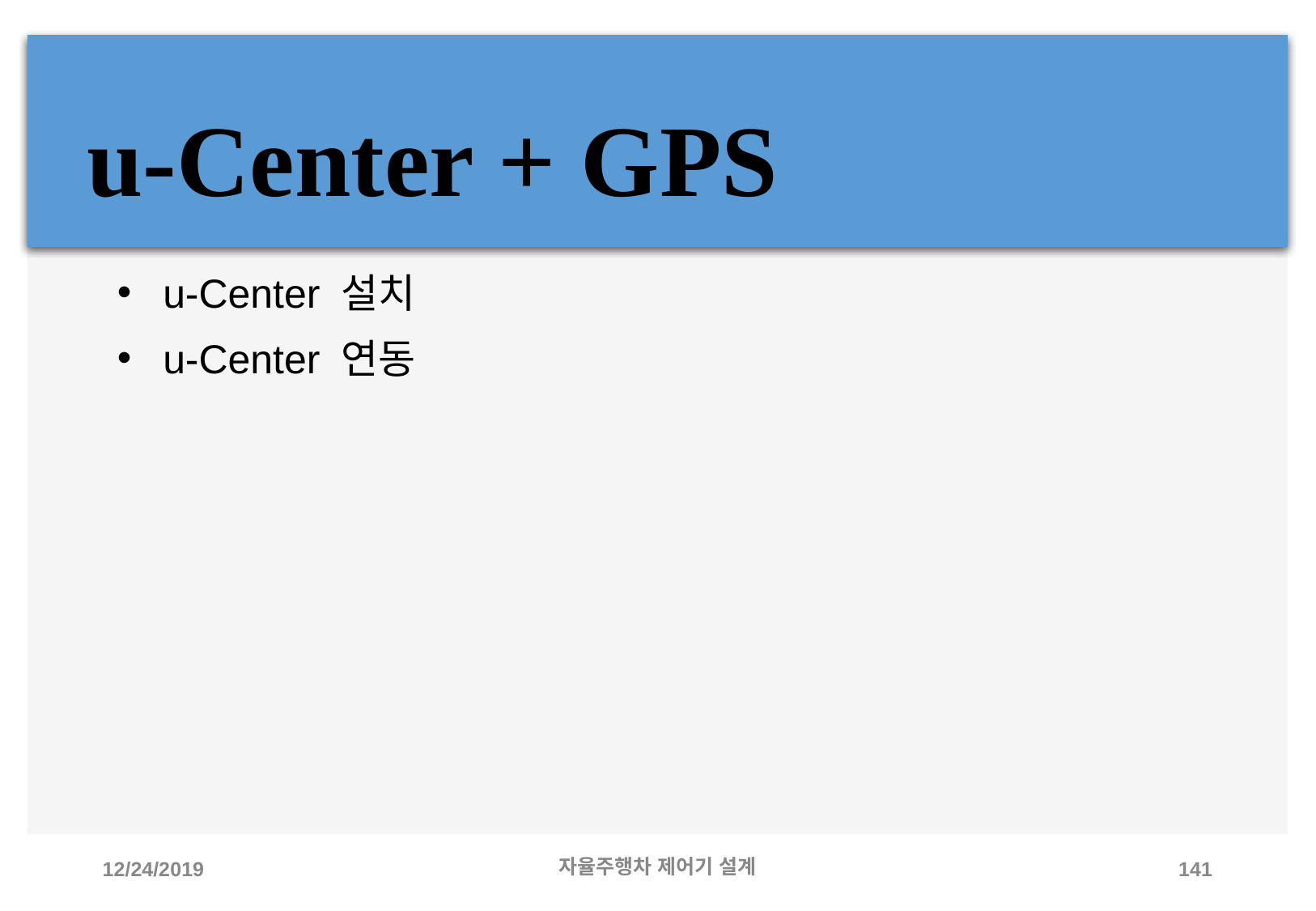

# u-Center + GPS
u-Center 설치
u-Center 연동
12/24/2019
자율주행차 제어기 설계
141